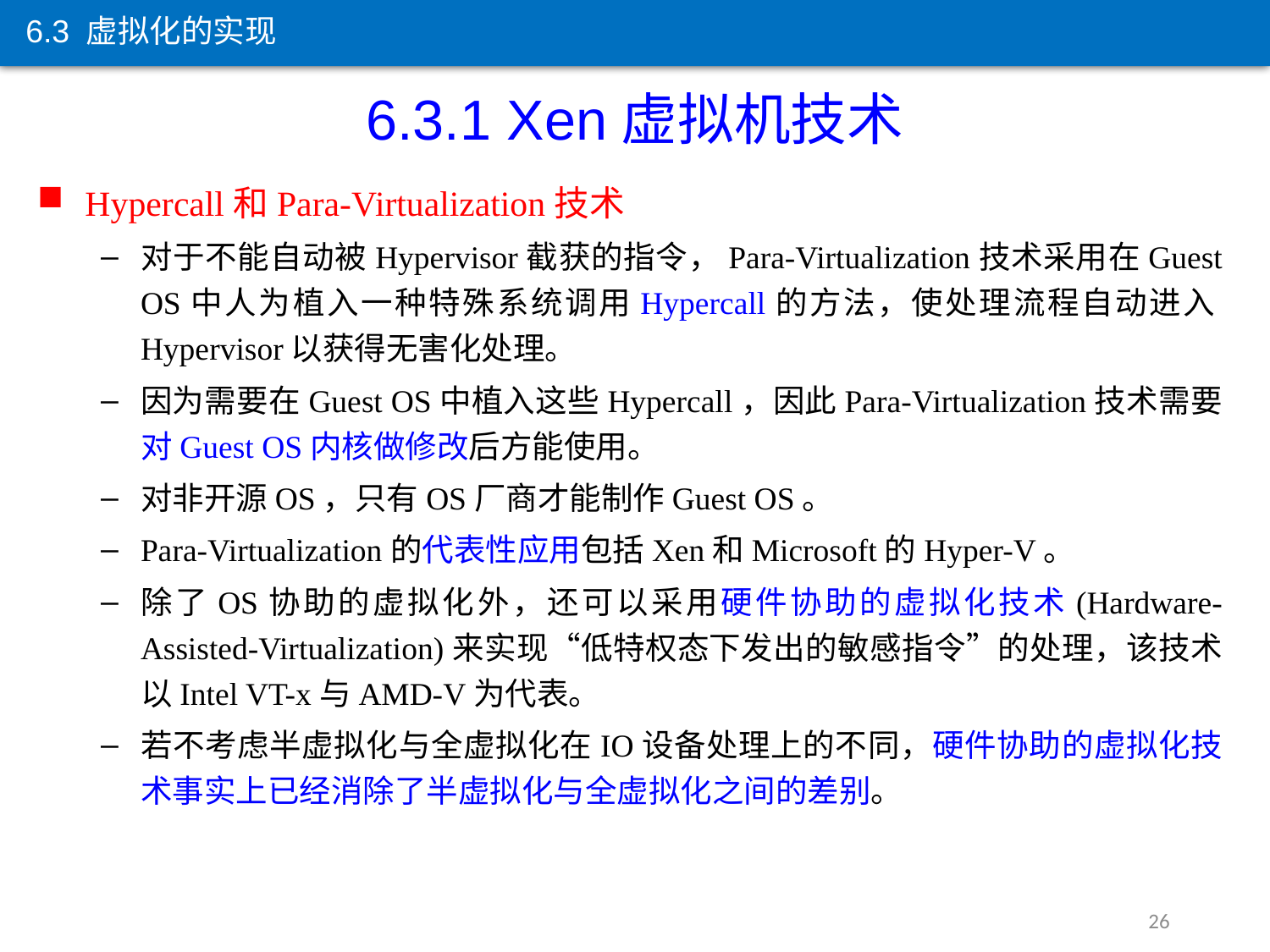

6.3 虚拟化的实现
6.3.1 Xen虚拟机技术
Hypercall和Para-Virtualization技术
对于不能自动被Hypervisor截获的指令，Para-Virtualization技术采用在Guest OS中人为植入一种特殊系统调用Hypercall的方法，使处理流程自动进入Hypervisor以获得无害化处理。
因为需要在Guest OS中植入这些Hypercall，因此Para-Virtualization技术需要对Guest OS内核做修改后方能使用。
对非开源OS，只有OS厂商才能制作Guest OS。
Para-Virtualization的代表性应用包括Xen和Microsoft的Hyper-V。
除了OS协助的虚拟化外，还可以采用硬件协助的虚拟化技术(Hardware-Assisted-Virtualization)来实现“低特权态下发出的敏感指令”的处理，该技术以Intel VT-x与AMD-V为代表。
若不考虑半虚拟化与全虚拟化在IO设备处理上的不同，硬件协助的虚拟化技术事实上已经消除了半虚拟化与全虚拟化之间的差别。
26